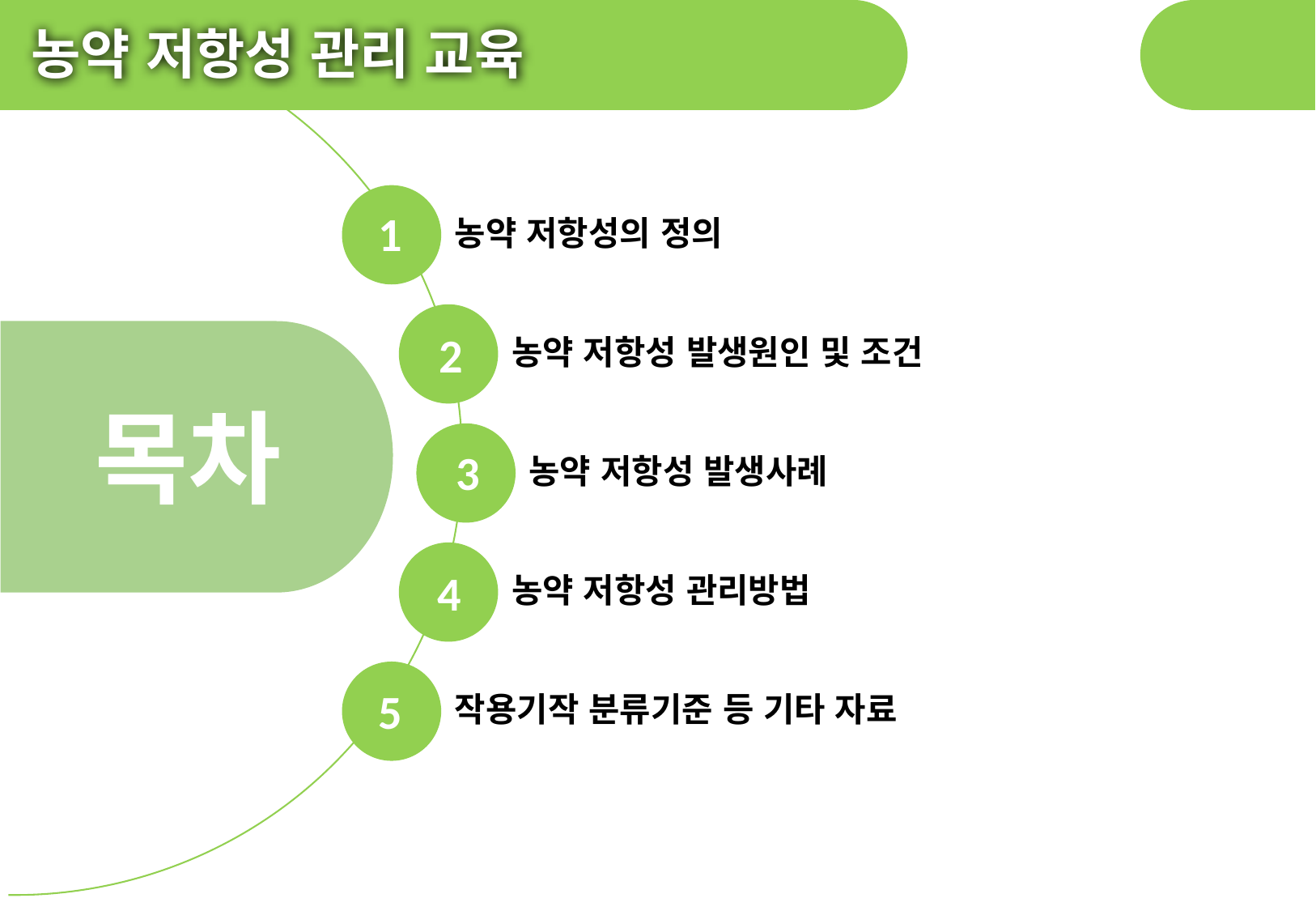

농약 저항성 관리 교육

농약 저항성의 정의
농약 저항성 발생원인 및 조건
농약 저항성 발생사례
농약 저항성 관리방법
작용기작 분류기준 등 기타 자료
1
2
3
4
5

목차